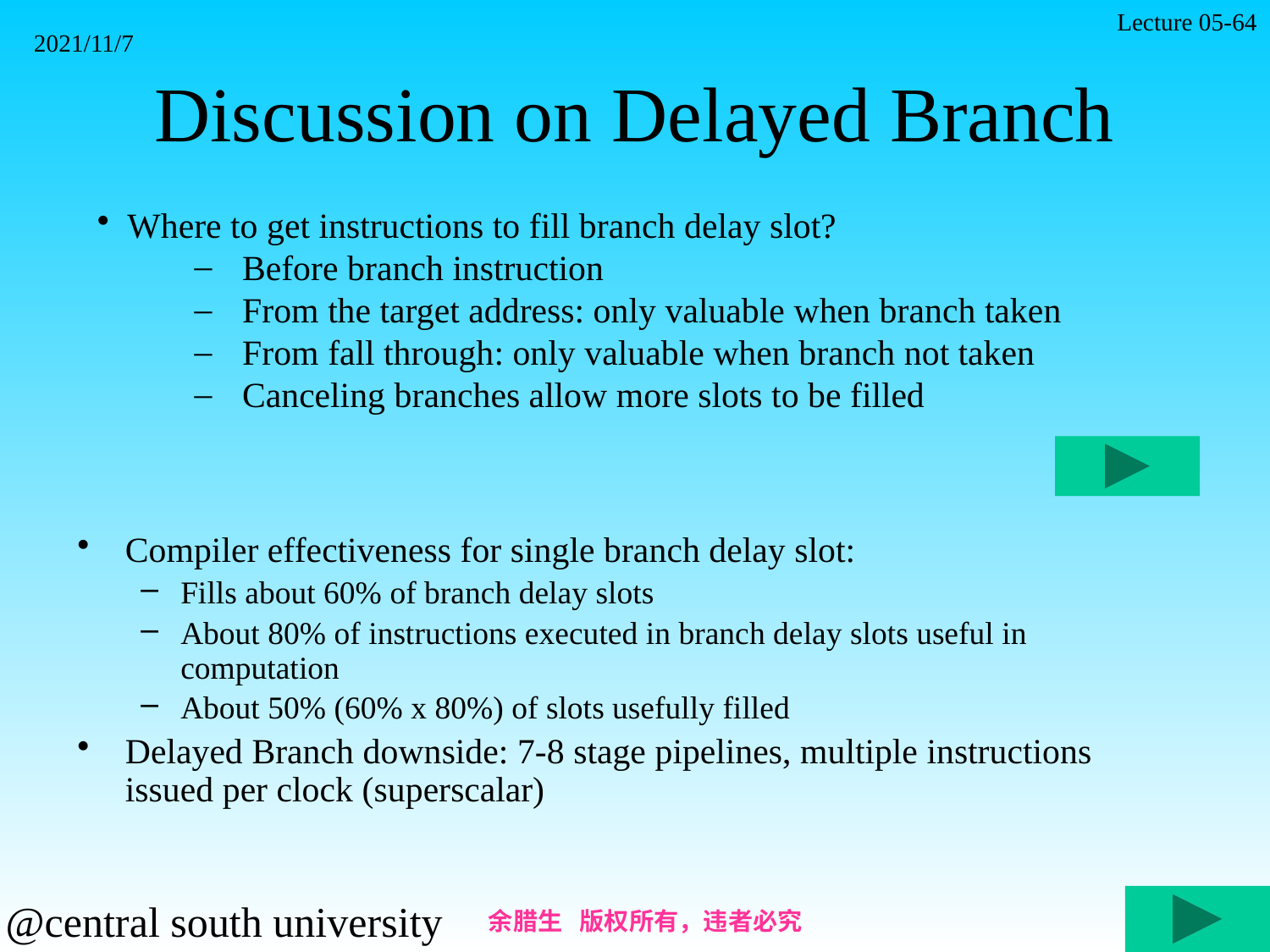

Lecture 05-64
2021/11/7
# Discussion on Delayed Branch
Where to get instructions to fill branch delay slot?
  Before branch instruction
  From the target address: only valuable when branch taken
  From fall through: only valuable when branch not taken
  Canceling branches allow more slots to be filled

Compiler effectiveness for single branch delay slot:
Fills about 60% of branch delay slots
About 80% of instructions executed in branch delay slots useful in computation
About 50% (60% x 80%) of slots usefully filled
Delayed Branch downside: 7-8 stage pipelines, multiple instructions issued per clock (superscalar)

余腊生   版权所有，违者必究